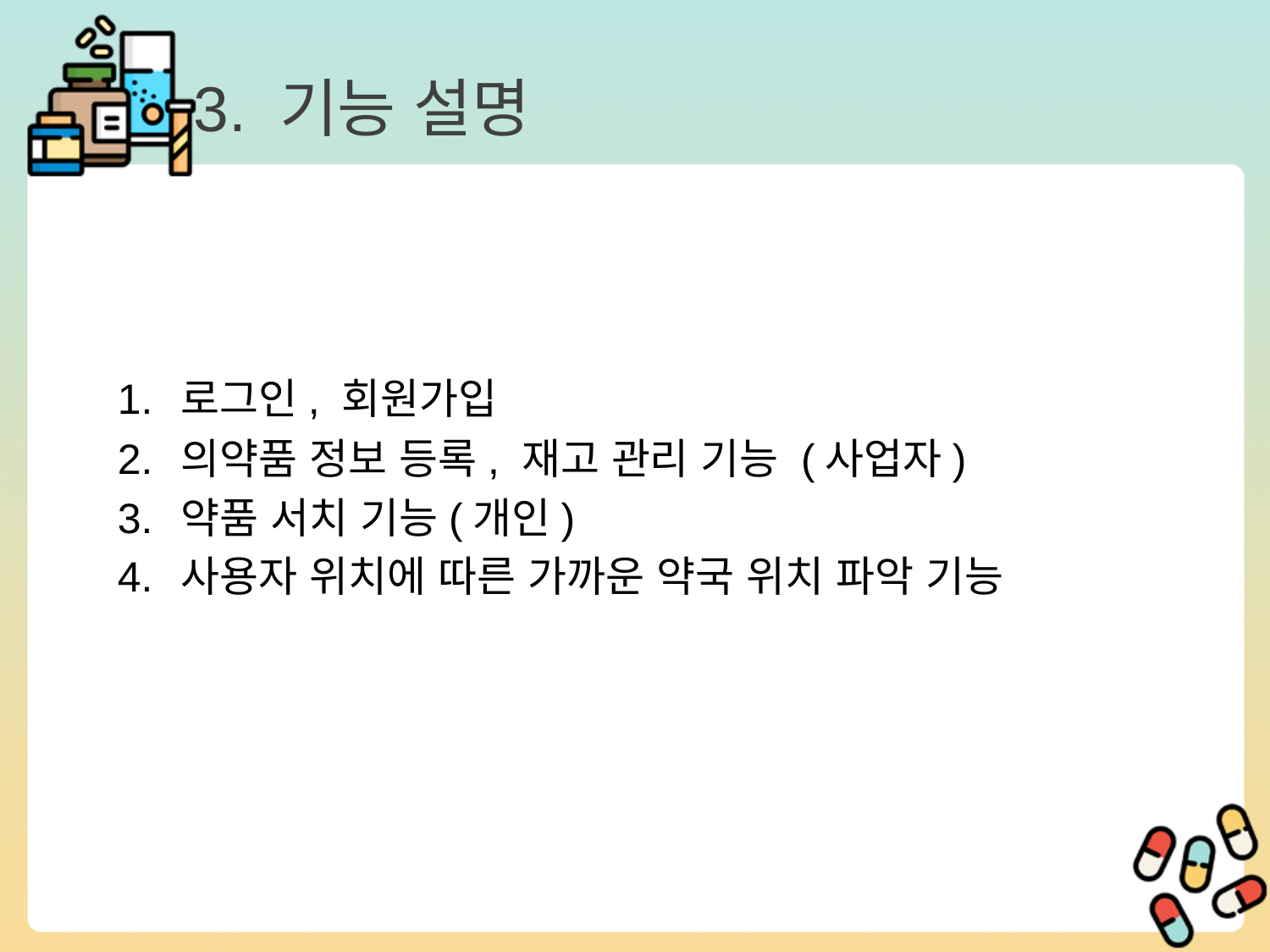

# 3. 기능 설명
로그인, 회원가입
의약품 정보 등록, 재고 관리 기능 (사업자)
약품 서치 기능(개인)
사용자 위치에 따른 가까운 약국 위치 파악 기능